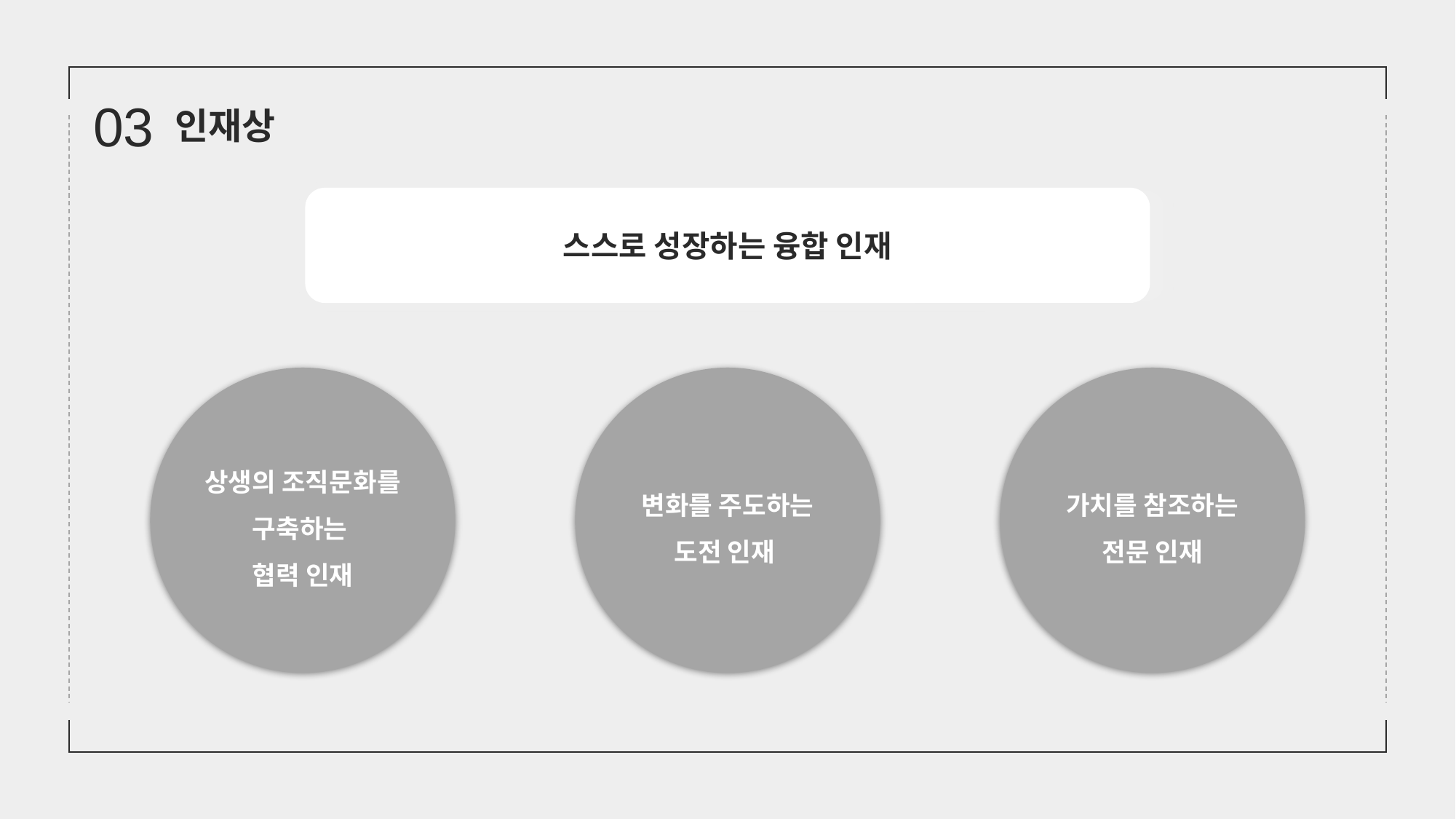

03
인재상

스스로 성장하는 융합 인재

상생의 조직문화를
구축하는
협력 인재

변화를 주도하는
도전 인재

가치를 참조하는
전문 인재